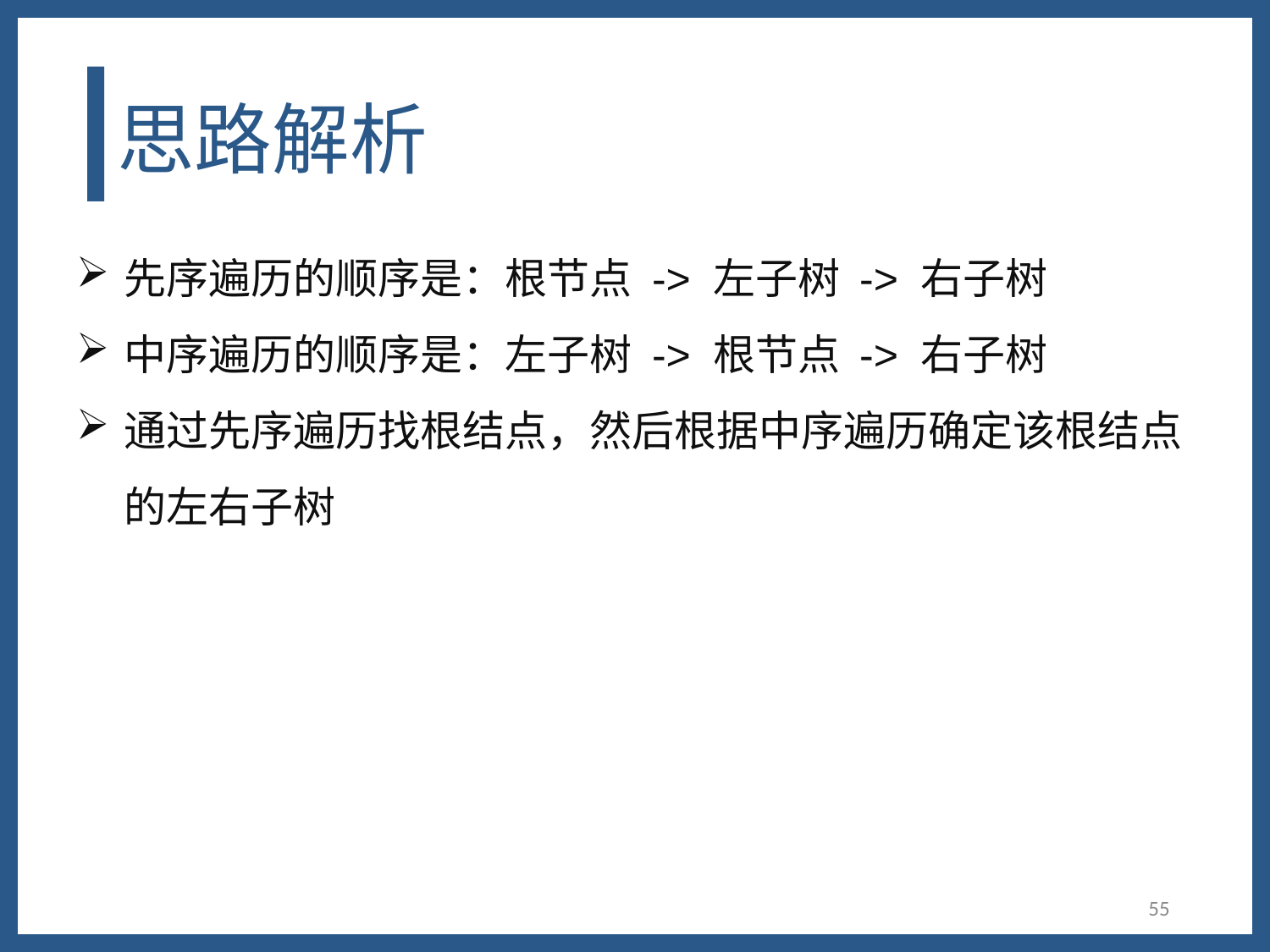

# 思路解析
先序遍历的顺序是：根节点 -> 左子树 -> 右子树
中序遍历的顺序是：左子树 -> 根节点 -> 右子树
通过先序遍历找根结点，然后根据中序遍历确定该根结点的左右子树
55